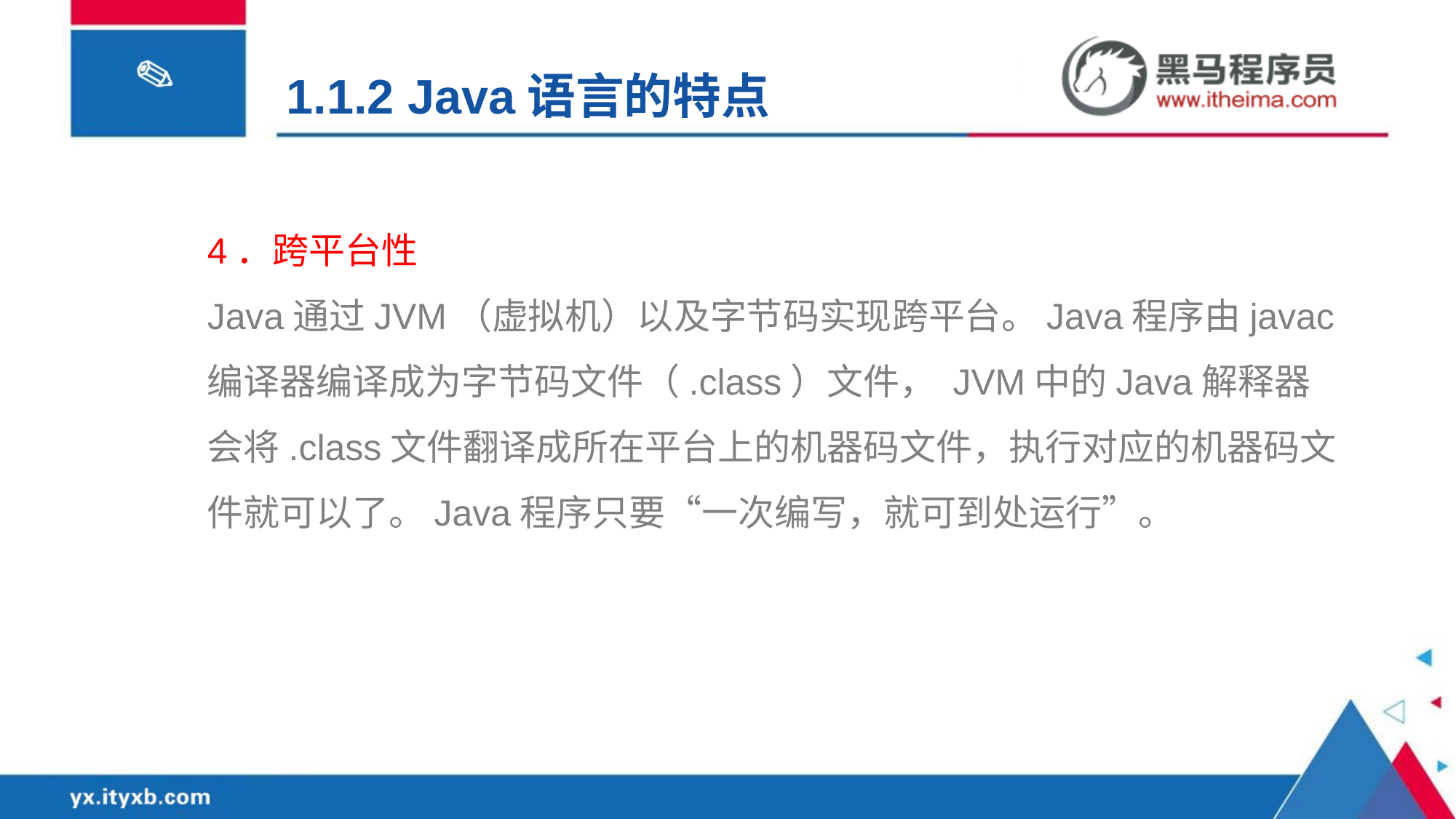

1.1.2 Java语言的特点
4．跨平台性
Java通过JVM（虚拟机）以及字节码实现跨平台。Java程序由javac编译器编译成为字节码文件（.class）文件， JVM中的Java解释器会将.class文件翻译成所在平台上的机器码文件，执行对应的机器码文件就可以了。Java程序只要“一次编写，就可到处运行”。